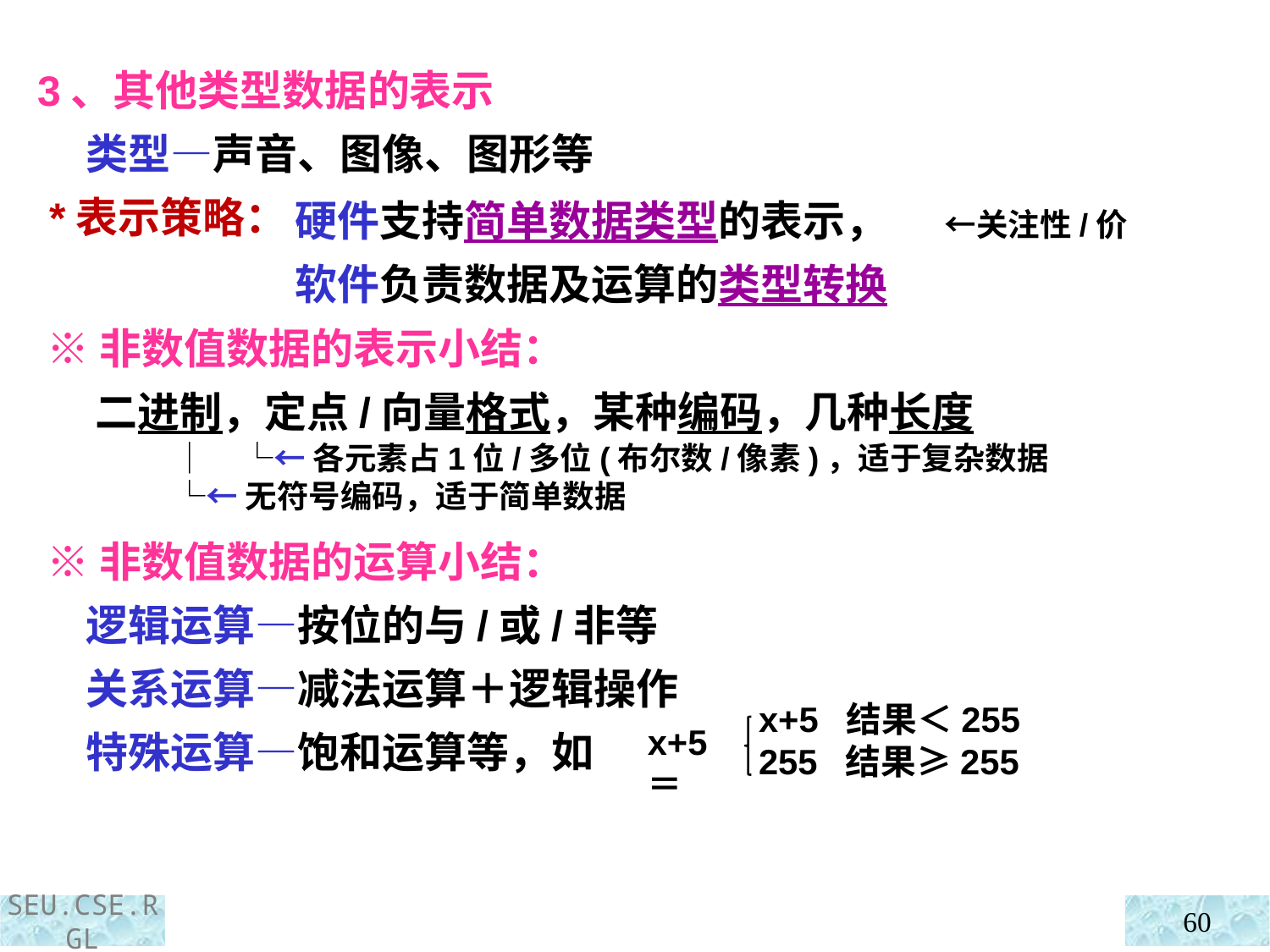

3、其他类型数据的表示
    类型—声音、图像、图形等
 *表示策略：
硬件支持简单数据类型的表示，      ←关注性/价
软件负责数据及运算的类型转换
 ※非数值数据的表示小结：
     二进制，定点/向量格式，某种编码，几种长度
                   │     └←各元素占1位/多位(布尔数/像素)，适于复杂数据
                   └←无符号编码，适于简单数据
 ※非数值数据的运算小结：
    逻辑运算—按位的与/或/非等
    关系运算—减法运算＋逻辑操作
    特殊运算—饱和运算等，如
x+5  结果＜255
255  结果≥255

x+5＝
60